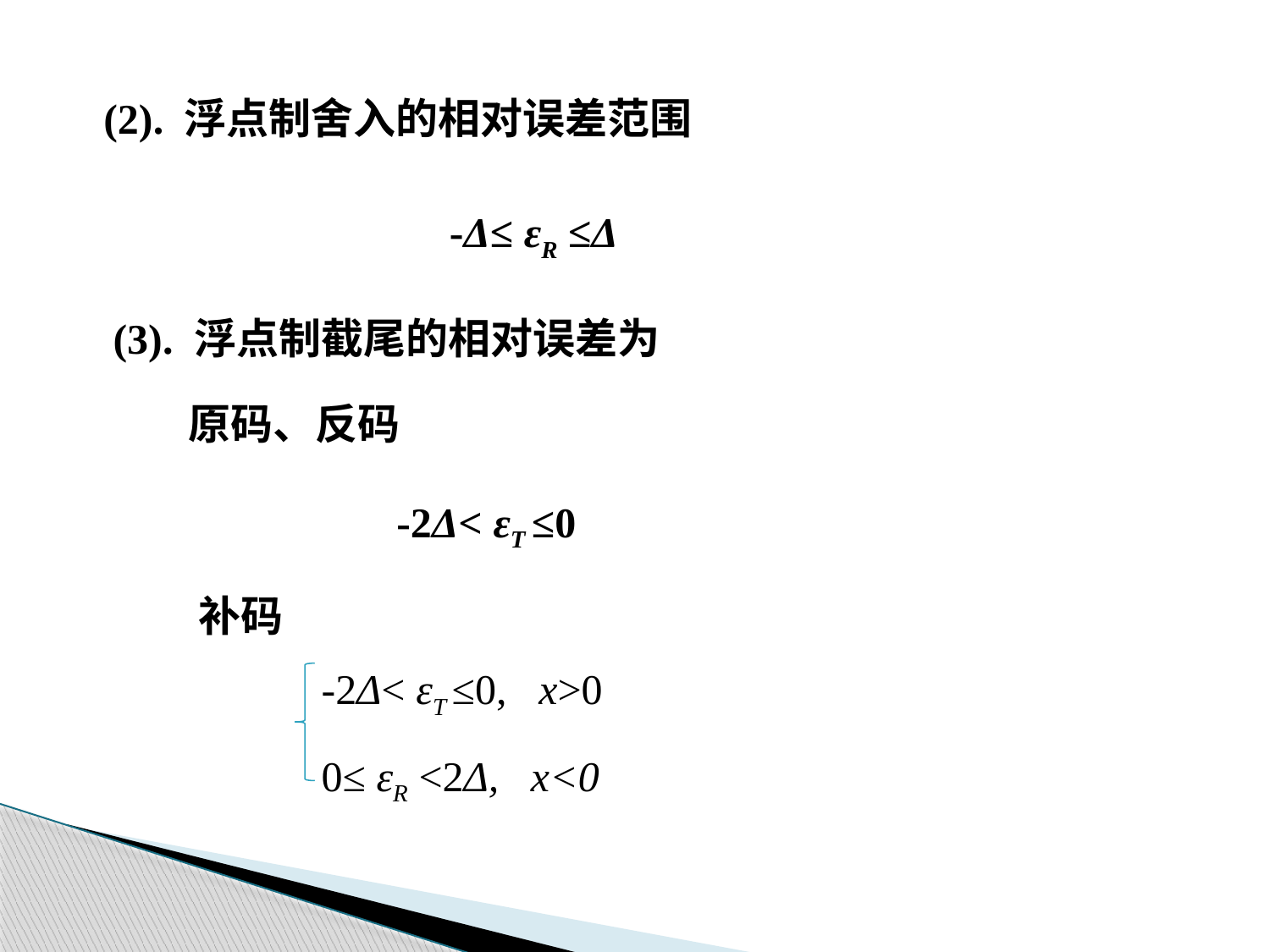

(2). 浮点制舍入的相对误差范围
-Δ≤ εR ≤Δ
(3). 浮点制截尾的相对误差为
原码、反码
-2Δ< εT ≤0
补码
-2Δ< εT ≤0,   x>0
0≤ εR <2Δ,   x<0